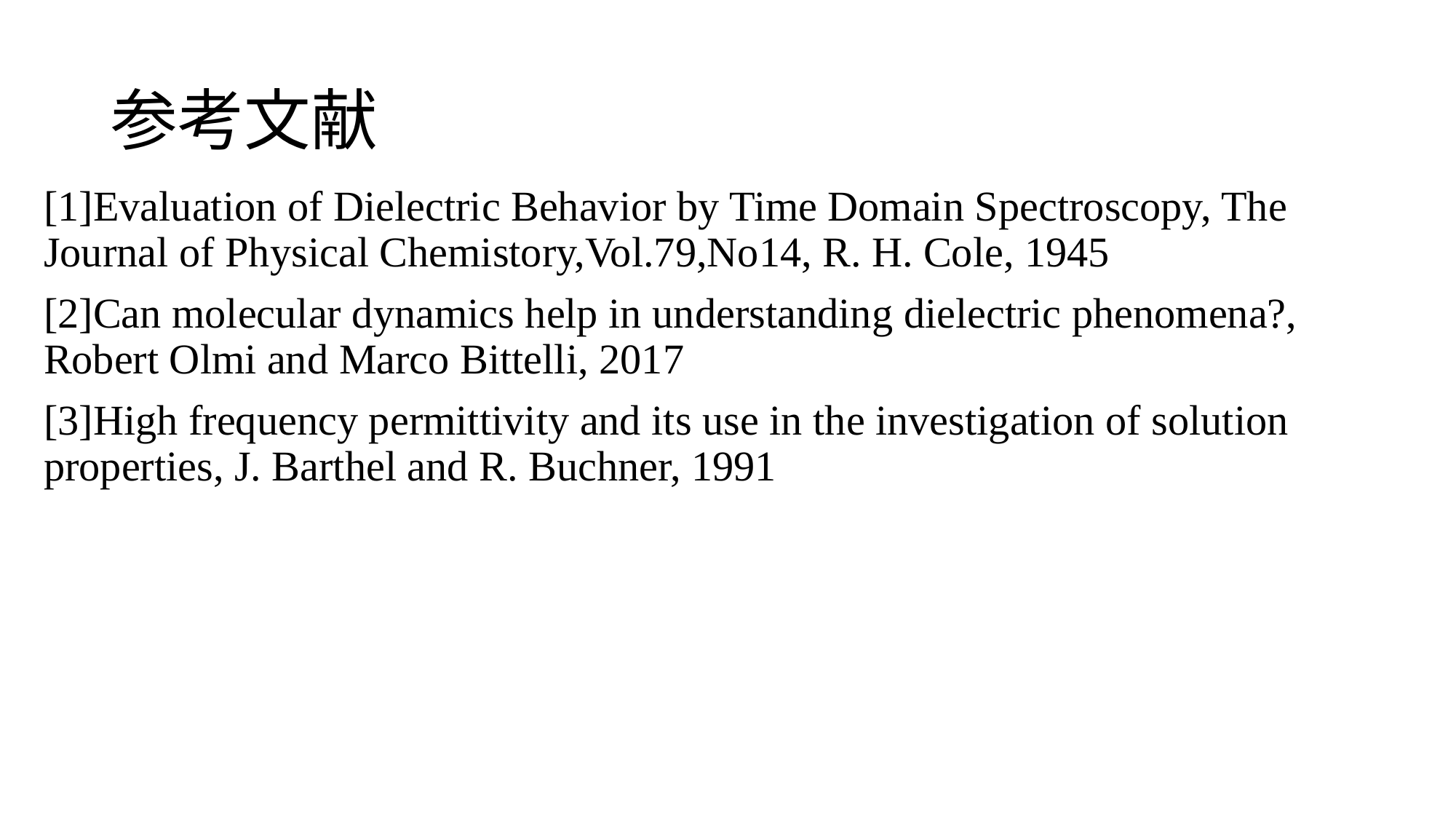

# 参考文献
[1]Evaluation of Dielectric Behavior by Time Domain Spectroscopy, The Journal of Physical Chemistory,Vol.79,No14, R. H. Cole, 1945
[2]Can molecular dynamics help in understanding dielectric phenomena?, Robert Olmi and Marco Bittelli, 2017
[3]High frequency permittivity and its use in the investigation of solution properties, J. Barthel and R. Buchner, 1991